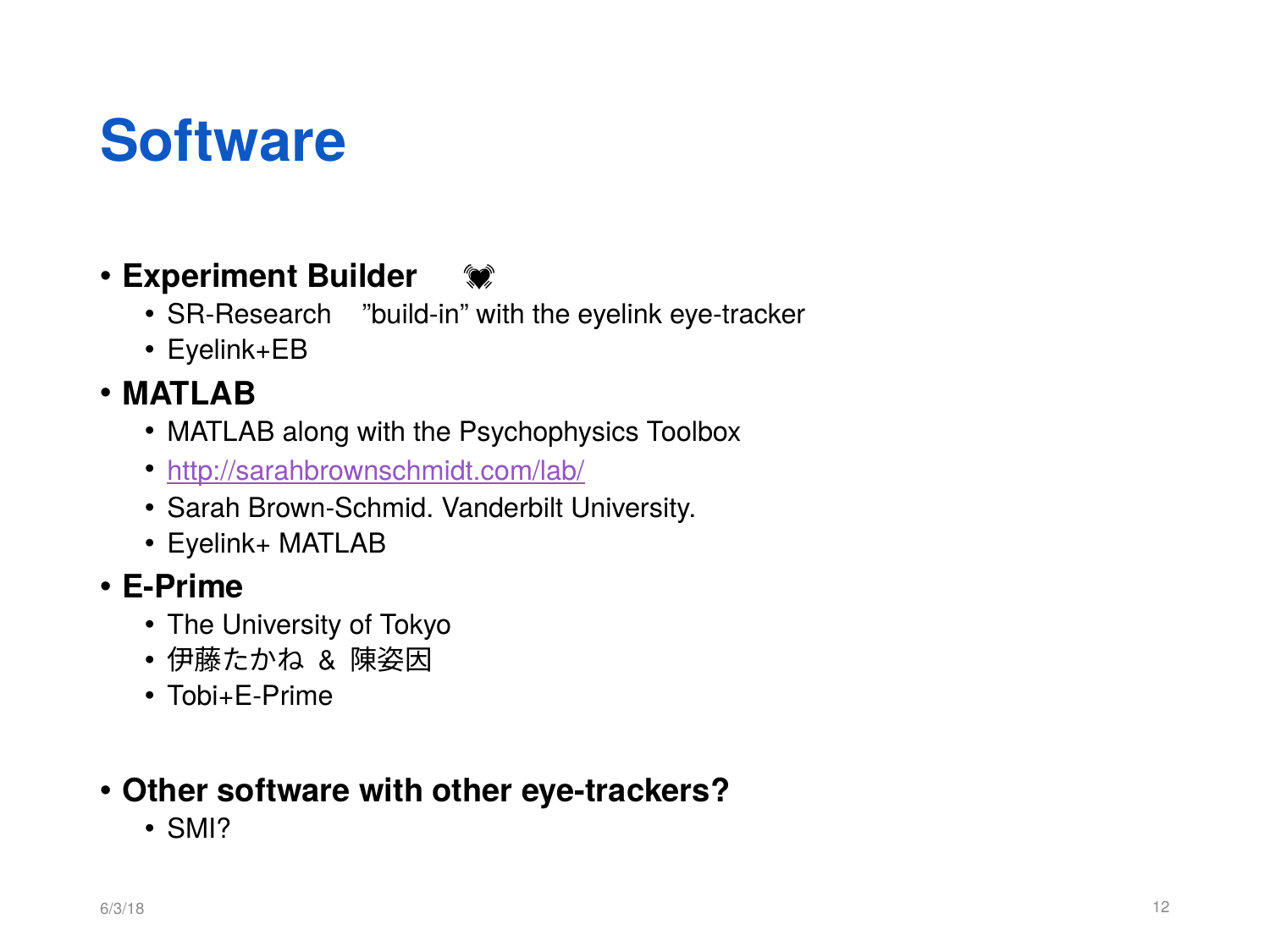

# Software
Experiment Builder		 💓
SR-Research    ”build-in” with the eyelink eye-tracker
Eyelink+EB
MATLAB
MATLAB along with the Psychophysics Toolbox
http://sarahbrownschmidt.com/lab/
Sarah Brown-Schmid. Vanderbilt University.
Eyelink+ MATLAB
E-Prime
The University of Tokyo
伊藤たかね & 陳姿因
Tobi+E-Prime

Other software with other eye-trackers?
SMI?

6/3/18

12